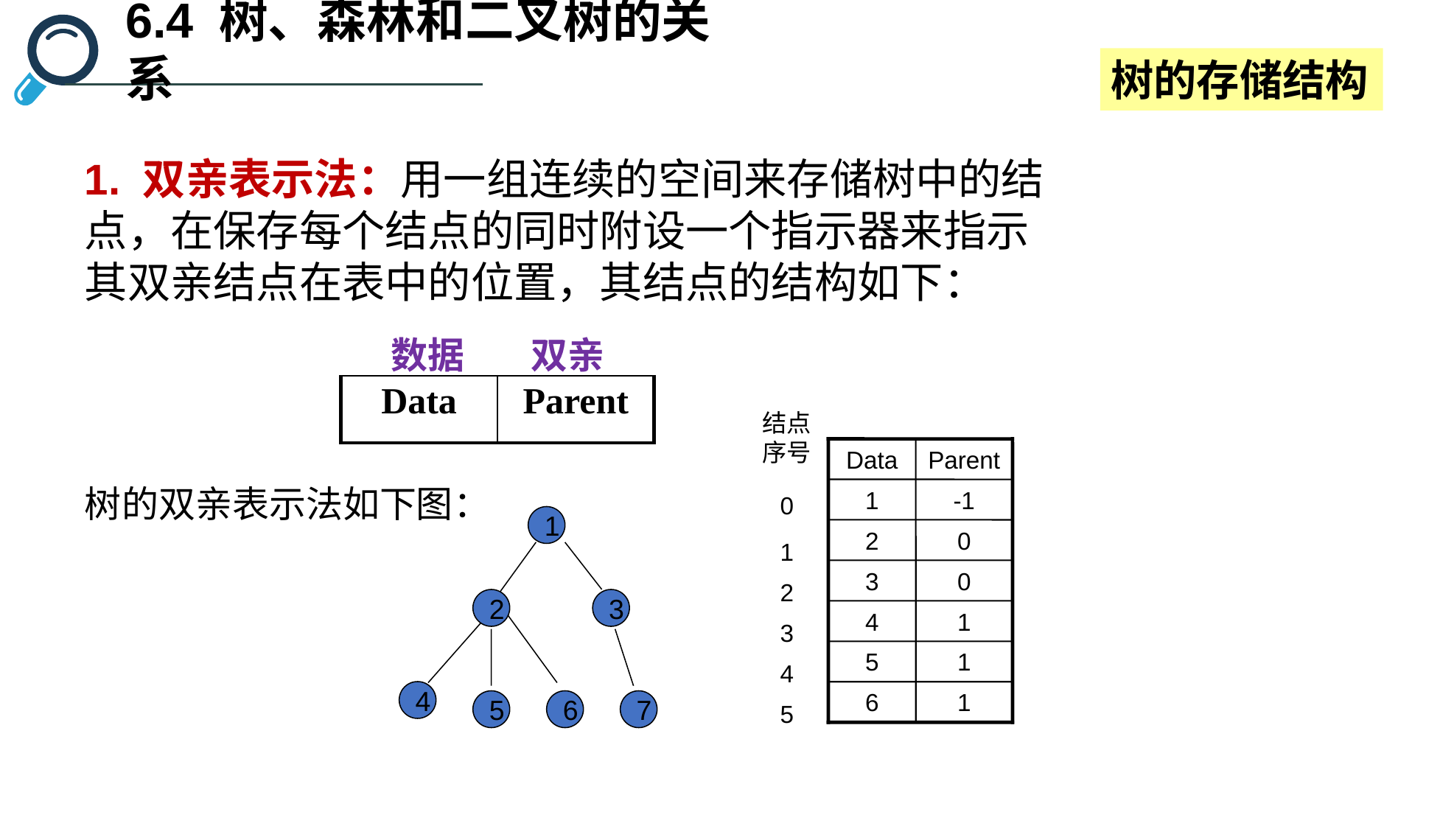

6.4 树、森林和二叉树的关系
树的存储结构
1. 双亲表示法：用一组连续的空间来存储树中的结点，在保存每个结点的同时附设一个指示器来指示其双亲结点在表中的位置，其结点的结构如下：
| 数据 双亲 |  |
| --- | --- |
| Data | Parent |
结点序号
Data

Parent

1

-1
0
2

0
1
3

0
2
4

1
3
5

1
4
6

1
5

树的双亲表示法如下图：
1

2
3

4
5
6
7